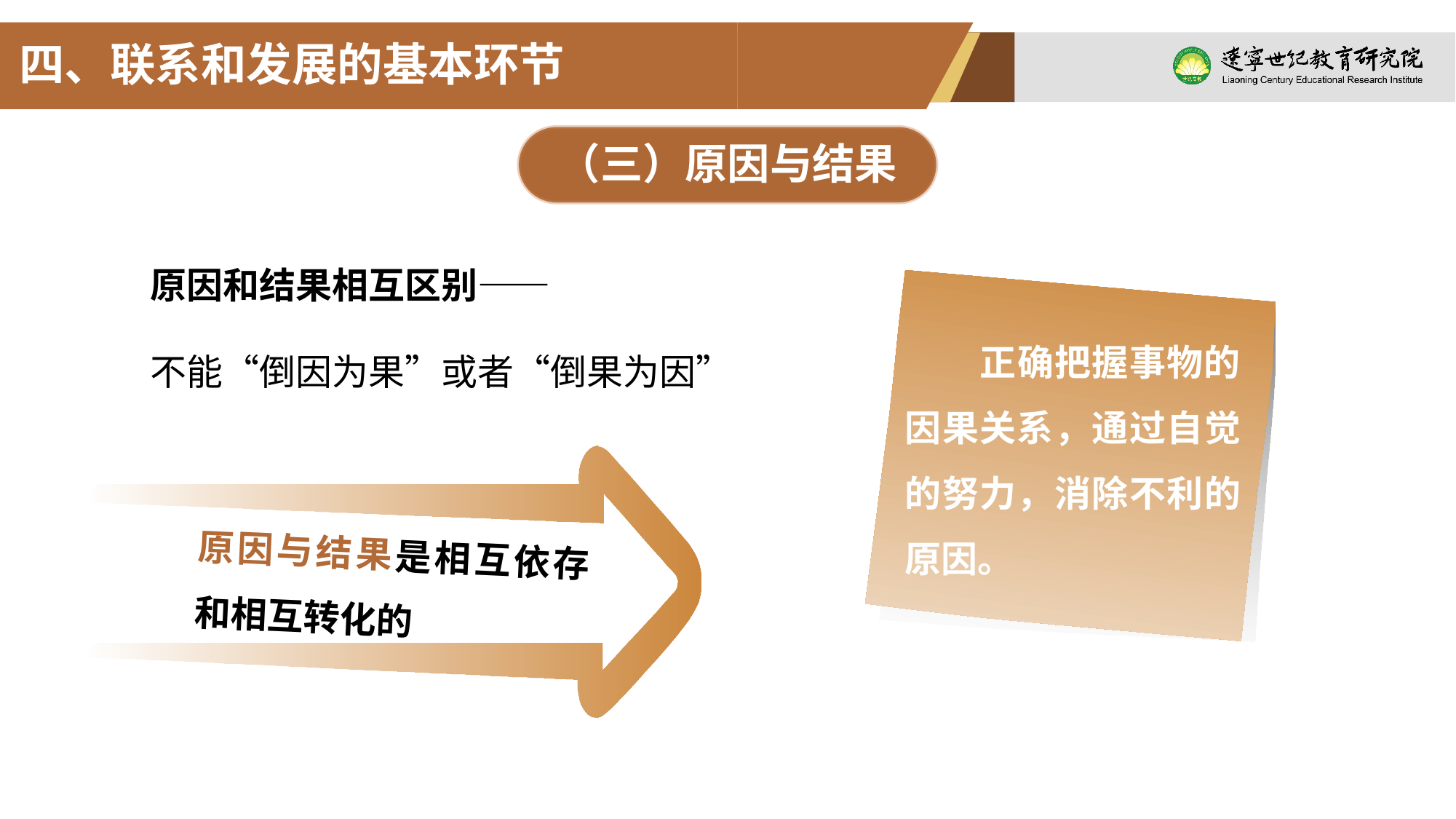

四、联系和发展的基本环节
（三）原因与结果
原因和结果相互区别——
不能“倒因为果”或者“倒果为因”

正确把握事物的因果关系，通过自觉的努力，消除不利的原因。

原因与结果是相互依存和相互转化的